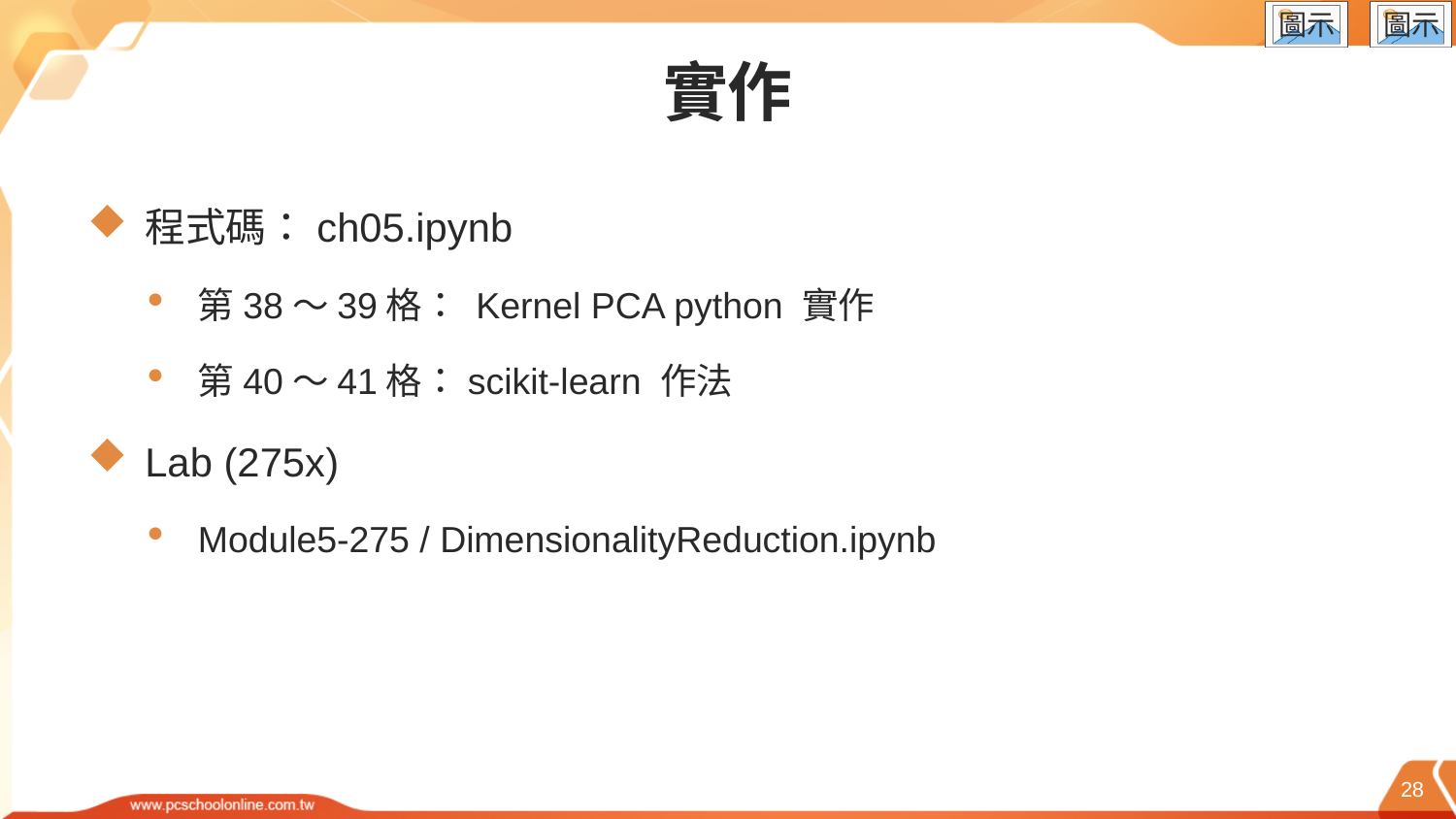

# 實作
程式碼：ch05.ipynb
第38～39格： Kernel PCA python 實作
第40～41格：scikit-learn 作法
Lab (275x)
Module5-275 / DimensionalityReduction.ipynb

28